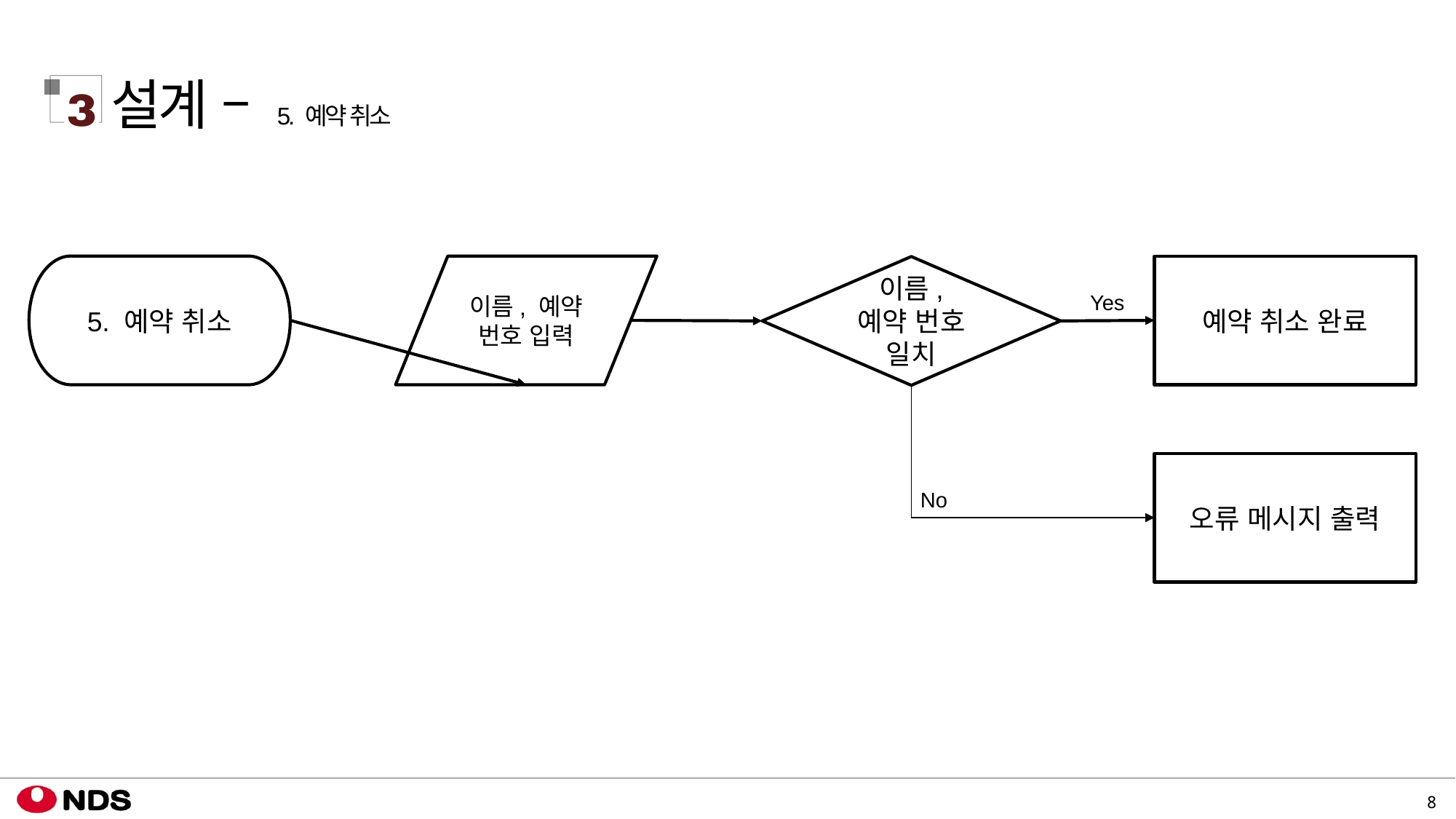

설계 – 5. 예약 취소

3
5. 예약 취소
이름, 예약 번호 입력
예약 취소 완료
이름, 예약 번호 일치
Yes
오류 메시지 출력
No